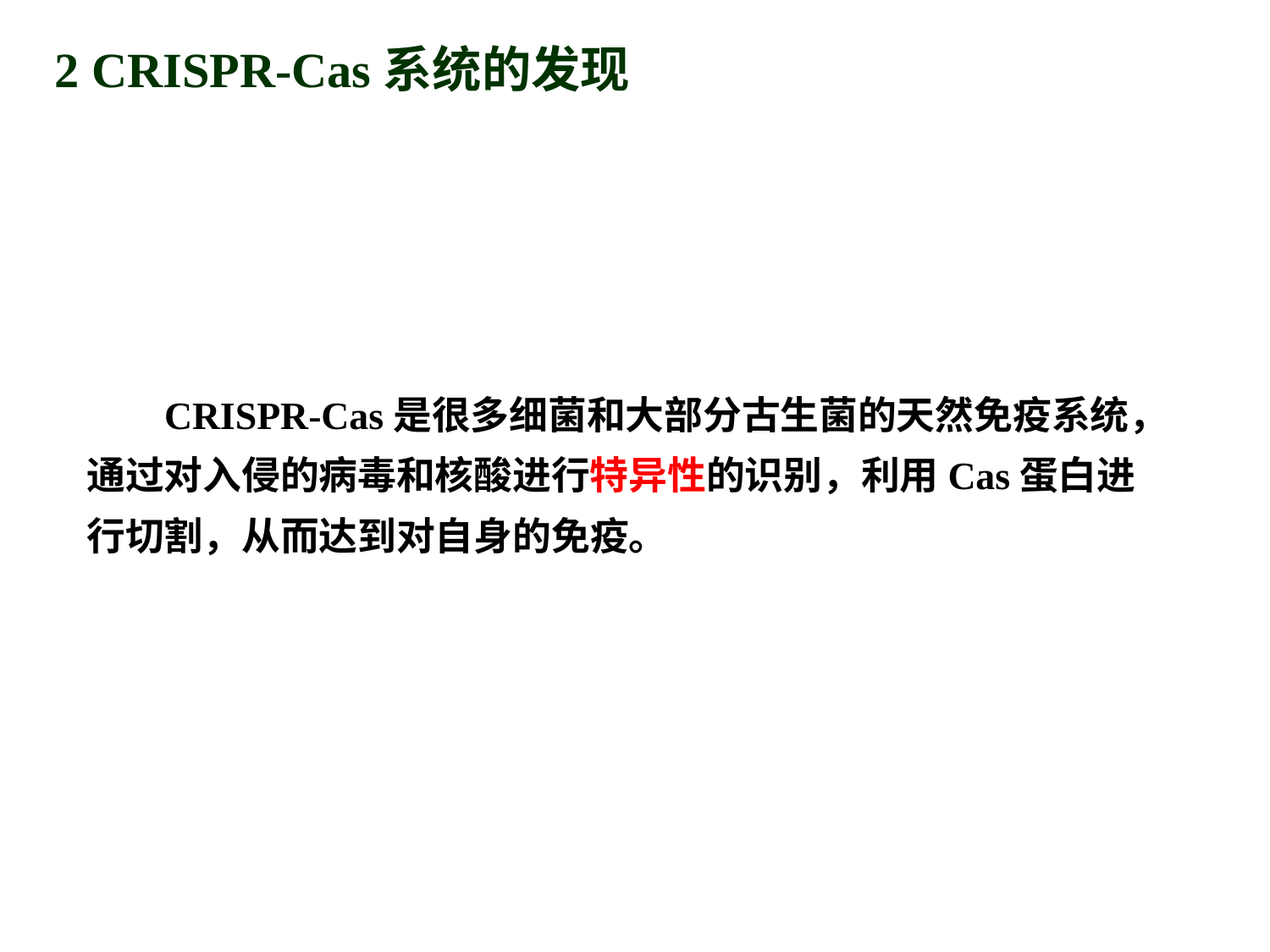

2 CRISPR-Cas系统的发现
        CRISPR-Cas是很多细菌和大部分古生菌的天然免疫系统，通过对入侵的病毒和核酸进行特异性的识别，利用Cas蛋白进行切割，从而达到对自身的免疫。